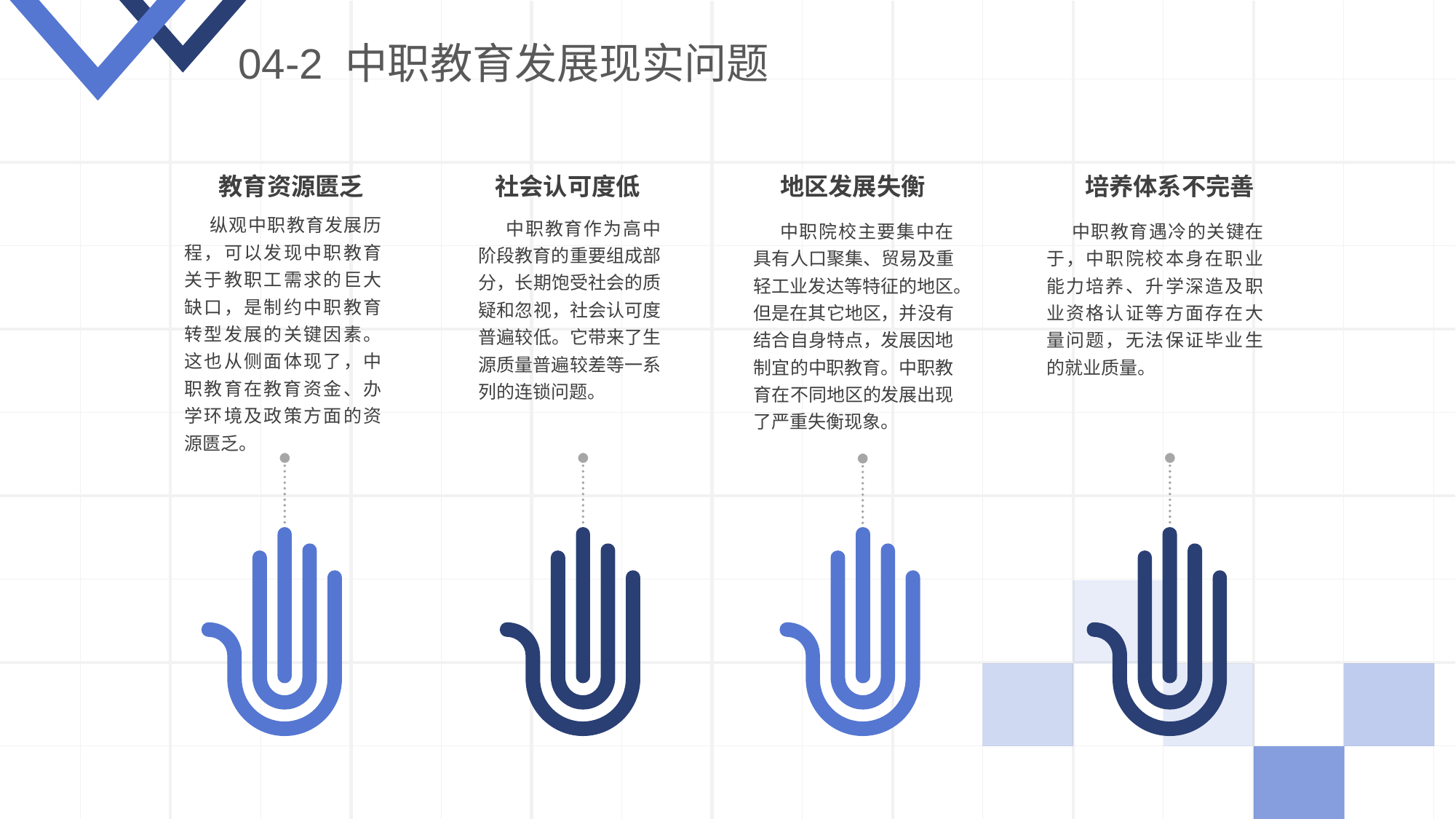

04-2 中职教育发展现实问题
教育资源匮乏
    纵观中职教育发展历程，可以发现中职教育关于教职工需求的巨大缺口，是制约中职教育转型发展的关键因素。这也从侧面体现了，中职教育在教育资金、办学环境及政策方面的资源匮乏。
社会认可度低
    中职教育作为高中阶段教育的重要组成部分，长期饱受社会的质疑和忽视，社会认可度普遍较低。它带来了生源质量普遍较差等一系列的连锁问题。
地区发展失衡
    中职院校主要集中在具有人口聚集、贸易及重轻工业发达等特征的地区。但是在其它地区，并没有结合自身特点，发展因地制宜的中职教育。中职教育在不同地区的发展出现了严重失衡现象。
培养体系不完善
    中职教育遇冷的关键在于，中职院校本身在职业能力培养、升学深造及职业资格认证等方面存在大量问题，无法保证毕业生的就业质量。